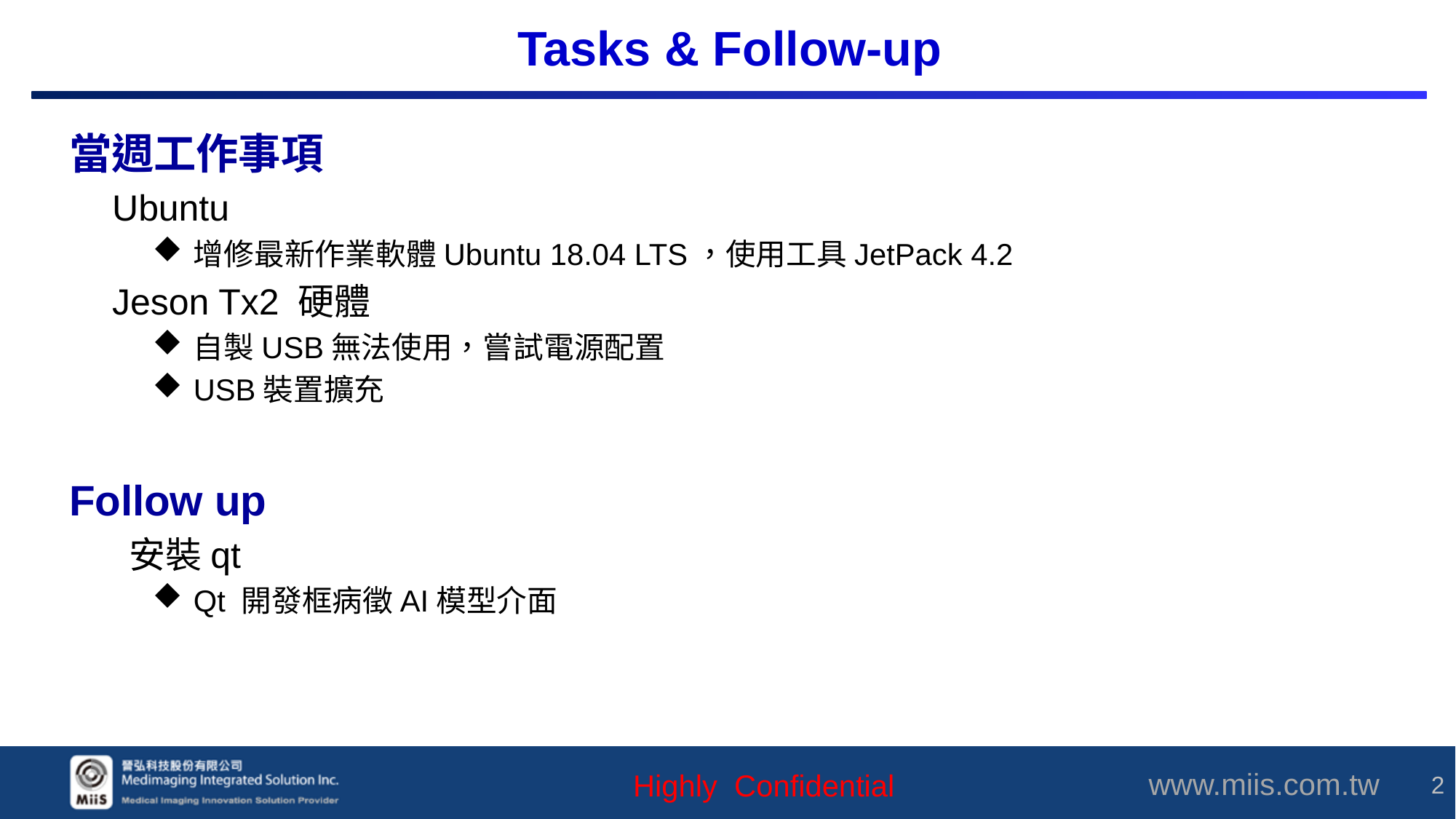

# Tasks & Follow-up
當週工作事項
Ubuntu
增修最新作業軟體Ubuntu 18.04 LTS，使用工具JetPack 4.2
Jeson Tx2 硬體
自製USB無法使用，嘗試電源配置
USB裝置擴充

Follow up
 安裝qt
Qt 開發框病徵AI模型介面
2